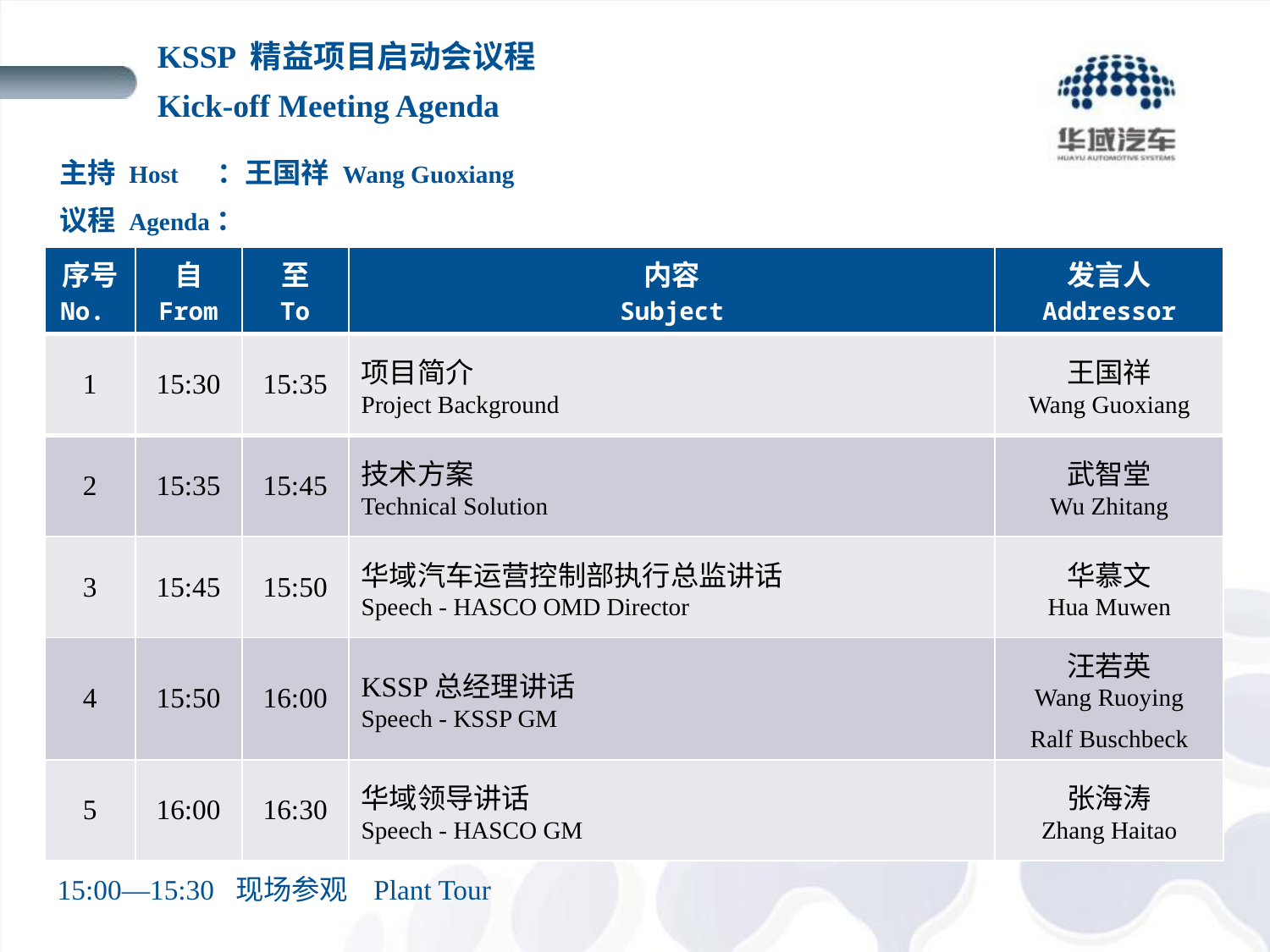

KSSP 精益项目启动会议程
Kick-off Meeting Agenda
主持 Host    ：王国祥 Wang Guoxiang
议程 Agenda：
| 序号 No. | 自 From | 至 To | 内容 Subject | 发言人 Addressor |
| --- | --- | --- | --- | --- |
| 1 | 15:30 | 15:35 | 项目简介 Project Background | 王国祥 Wang Guoxiang |
| 2 | 15:35 | 15:45 | 技术方案 Technical Solution | 武智堂 Wu Zhitang |
| 3 | 15:45 | 15:50 | 华域汽车运营控制部执行总监讲话 Speech - HASCO OMD Director | 华慕文 Hua Muwen |
| 4 | 15:50 | 16:00 | KSSP总经理讲话 Speech - KSSP GM | 汪若英 Wang Ruoying Ralf Buschbeck |
| 5 | 16:00 | 16:30 | 华域领导讲话 Speech - HASCO GM | 张海涛 Zhang Haitao |
15:00—15:30  现场参观   Plant Tour